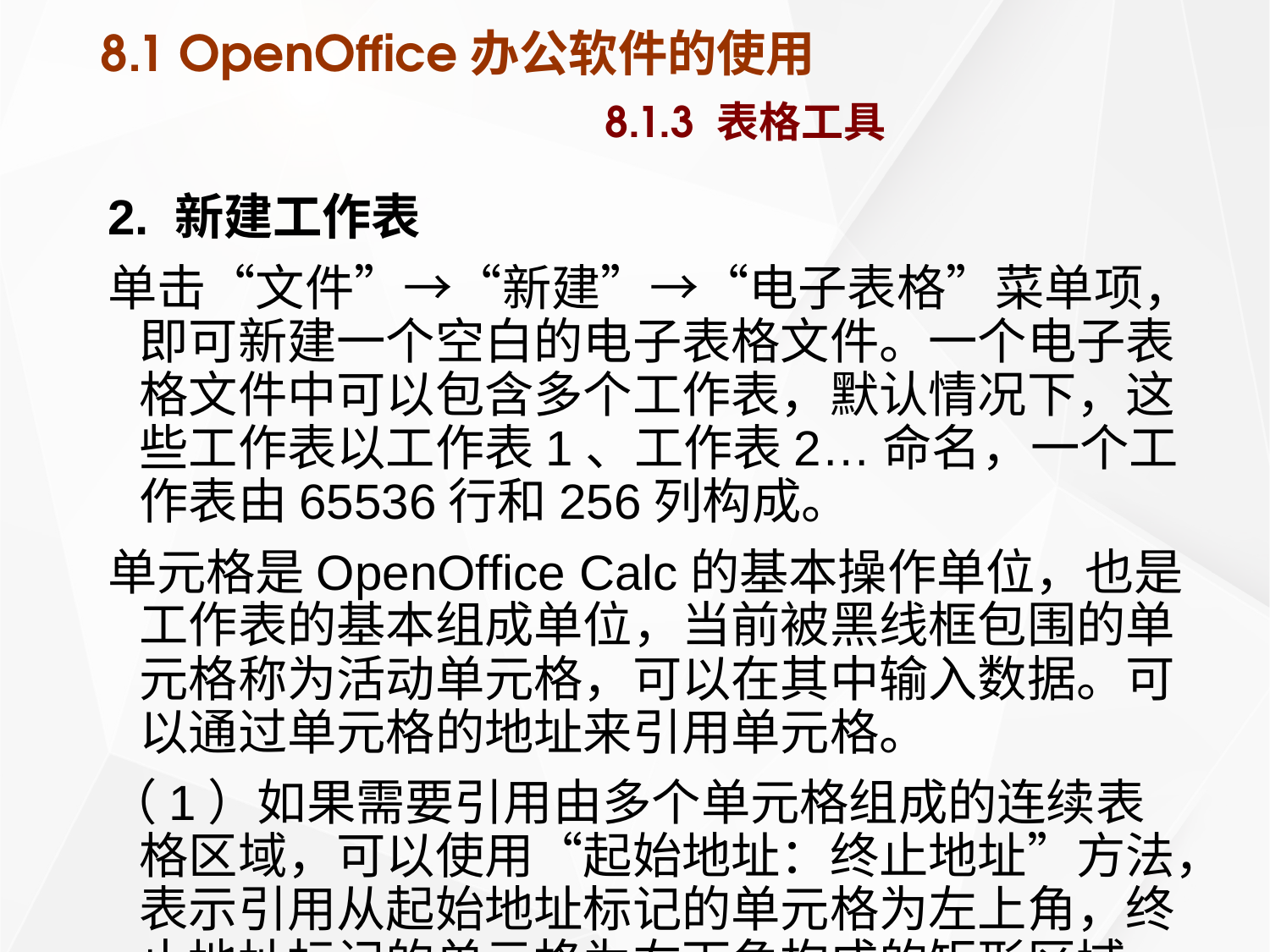

# 8.1 OpenOffice办公软件的使用 8.1.3 表格工具
2. 新建工作表
单击“文件”→“新建”→“电子表格”菜单项，即可新建一个空白的电子表格文件。一个电子表格文件中可以包含多个工作表，默认情况下，这些工作表以工作表1、工作表2…命名，一个工作表由65536行和256列构成。
单元格是OpenOffice Calc的基本操作单位，也是工作表的基本组成单位，当前被黑线框包围的单元格称为活动单元格，可以在其中输入数据。可以通过单元格的地址来引用单元格。
（1）如果需要引用由多个单元格组成的连续表格区域，可以使用“起始地址：终止地址”方法，表示引用从起始地址标记的单元格为左上角，终止地址标记的单元格为右下角构成的矩形区域。如B2:G5表示以B1和D5为对角线包含的24个单元格形成的矩形区域。